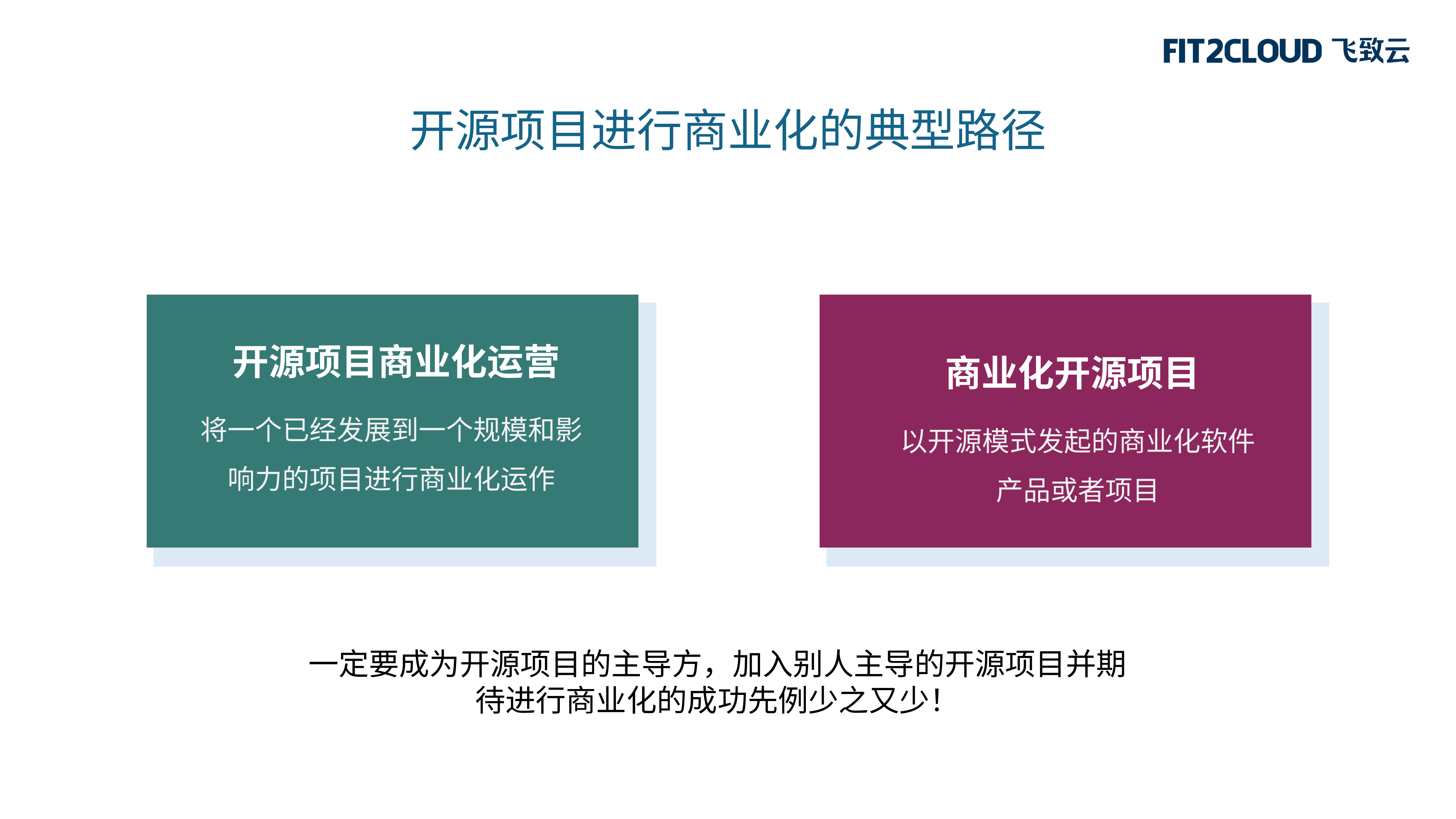

开源项目进行商业化的典型路径

开源项目商业化运营
将一个已经发展到一个规模和影响力的项目进行商业化运作
商业化开源项目
以开源模式发起的商业化软件产品或者项目
一定要成为开源项目的主导方，加入别人主导的开源项目并期待进行商业化的成功先例少之又少！